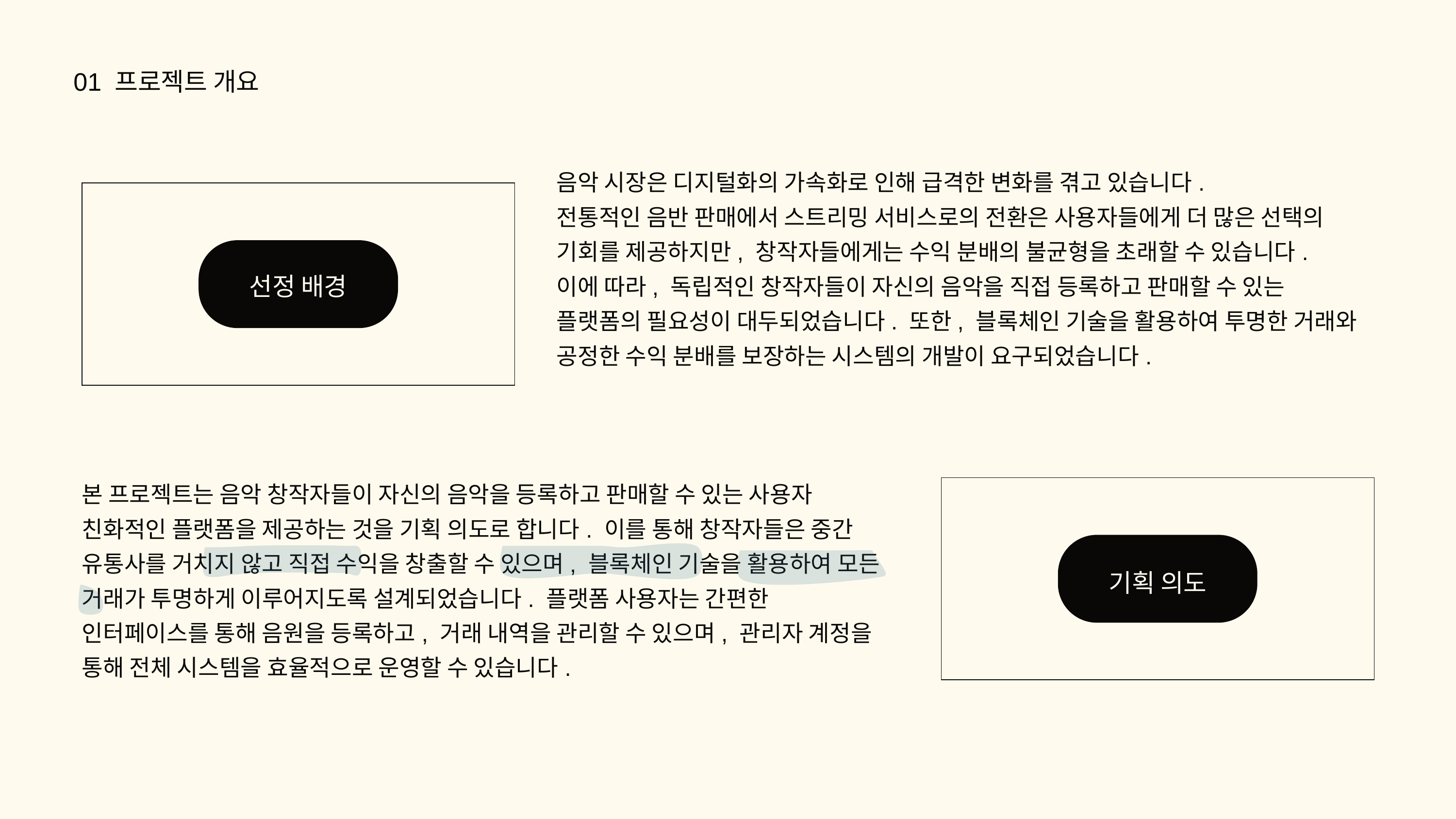

01 프로젝트 개요
음악 시장은 디지털화의 가속화로 인해 급격한 변화를 겪고 있습니다.
전통적인 음반 판매에서 스트리밍 서비스로의 전환은 사용자들에게 더 많은 선택의 기회를 제공하지만, 창작자들에게는 수익 분배의 불균형을 초래할 수 있습니다.
이에 따라, 독립적인 창작자들이 자신의 음악을 직접 등록하고 판매할 수 있는 플랫폼의 필요성이 대두되었습니다. 또한, 블록체인 기술을 활용하여 투명한 거래와 공정한 수익 분배를 보장하는 시스템의 개발이 요구되었습니다.

선정 배경
본 프로젝트는 음악 창작자들이 자신의 음악을 등록하고 판매할 수 있는 사용자 친화적인 플랫폼을 제공하는 것을 기획 의도로 합니다. 이를 통해 창작자들은 중간 유통사를 거치지 않고 직접 수익을 창출할 수 있으며, 블록체인 기술을 활용하여 모든 거래가 투명하게 이루어지도록 설계되었습니다. 플랫폼 사용자는 간편한 인터페이스를 통해 음원을 등록하고, 거래 내역을 관리할 수 있으며, 관리자 계정을 통해 전체 시스템을 효율적으로 운영할 수 있습니다.

기획 의도